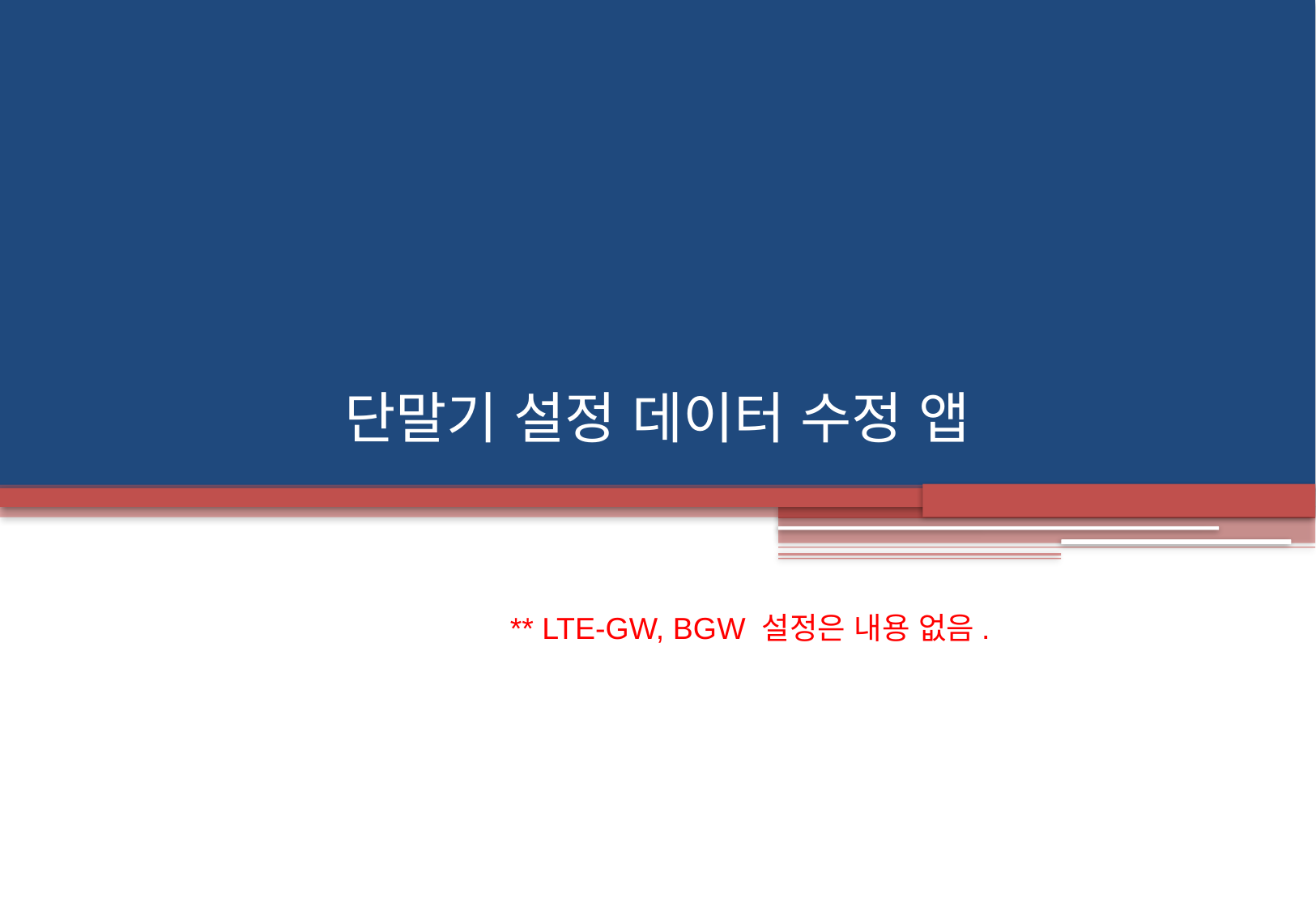

# 단말기 설정 데이터 수정 앱
** LTE-GW, BGW 설정은 내용 없음.